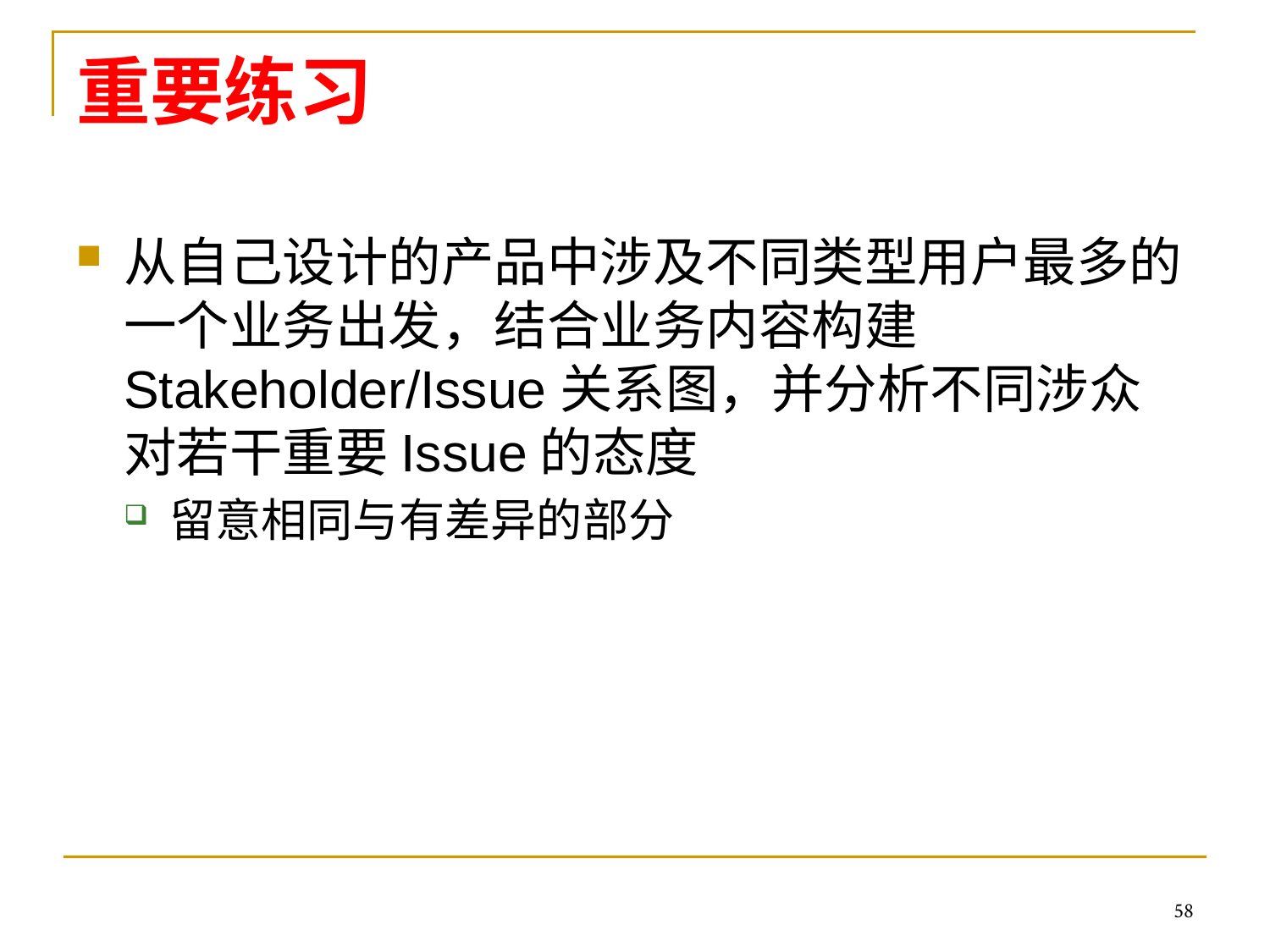

# 重要练习
从自己设计的产品中涉及不同类型用户最多的一个业务出发，结合业务内容构建Stakeholder/Issue关系图，并分析不同涉众对若干重要Issue的态度
留意相同与有差异的部分
58